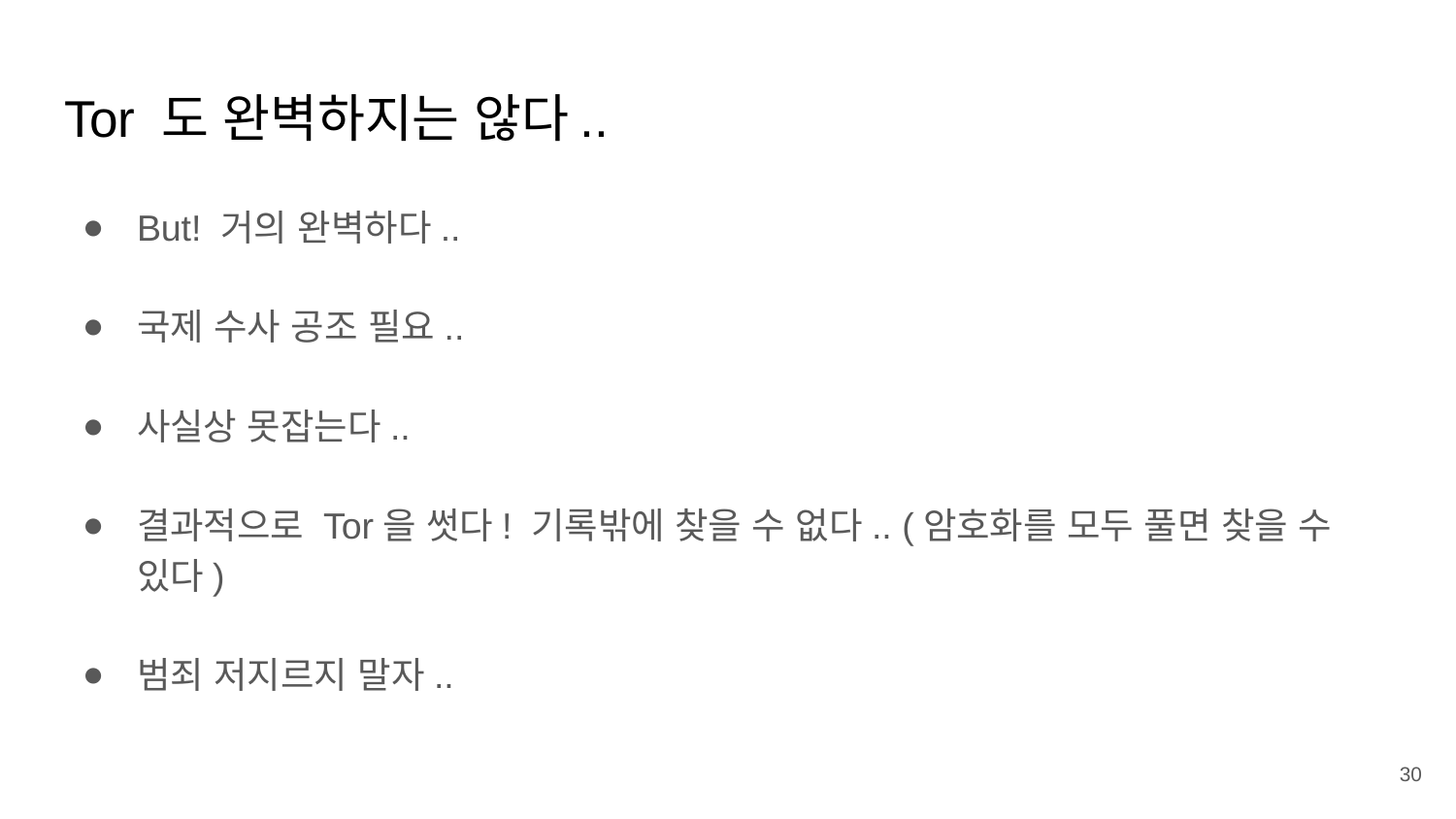

# Tor 도 완벽하지는 않다..
But! 거의 완벽하다..

국제 수사 공조 필요..

사실상 못잡는다..

결과적으로 Tor을 썻다! 기록밖에 찾을 수 없다.. (암호화를 모두 풀면 찾을 수 있다)

범죄 저지르지 말자..
30